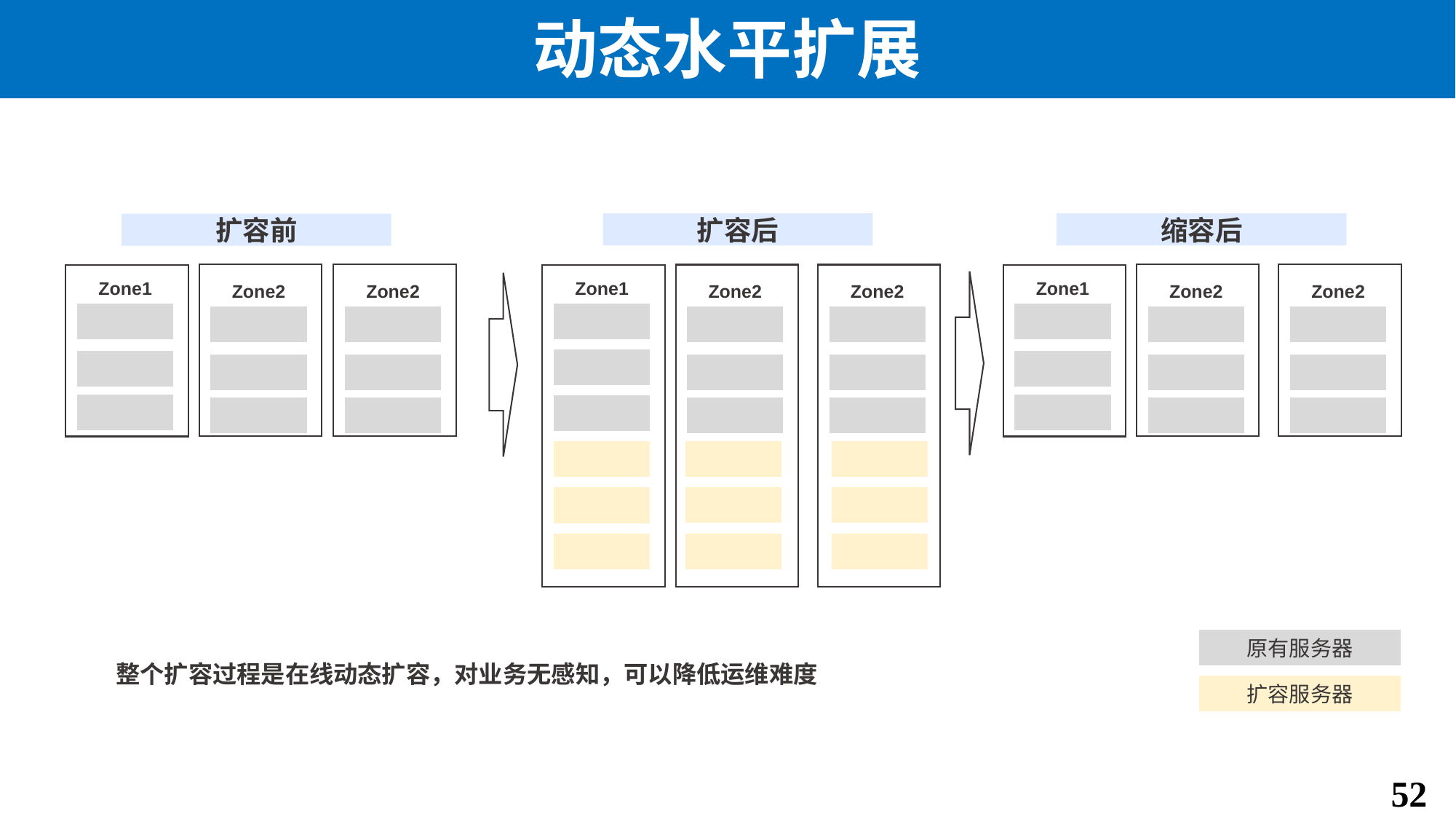

# 动态水平扩展
缩容后
扩容后
扩容前
Zone1
Zone1
Zone1

Zone2
Zone2

Zone2
Zone2

Zone2
Zone2

原有服务器
整个扩容过程是在线动态扩容，对业务无感知，可以降低运维难度
扩容服务器